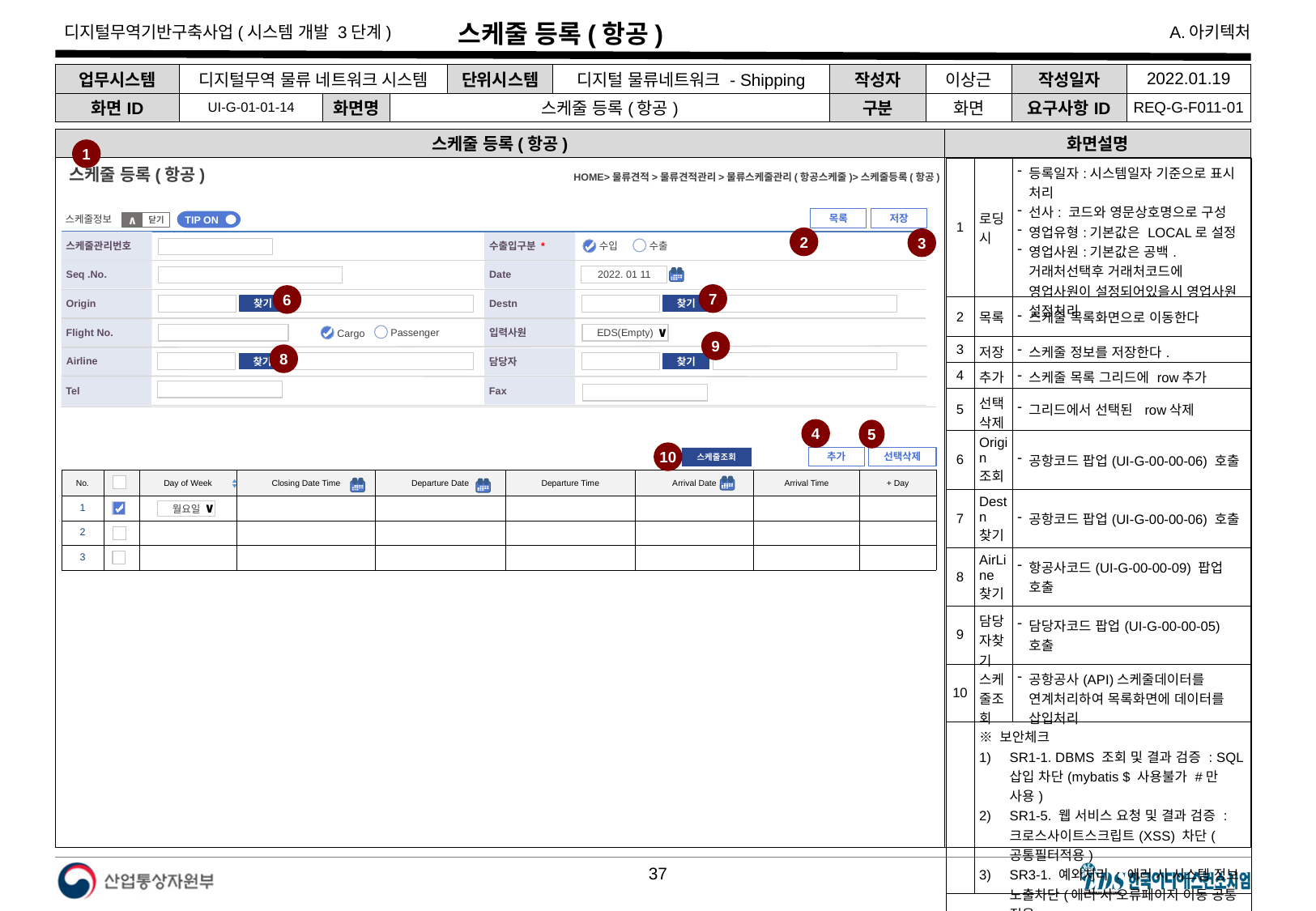

# 스케줄 등록(항공)
| 업무시스템 | 디지털무역 물류 네트워크 시스템 |  |  | 단위시스템 | 디지털 물류네트워크 - Shipping | 작성자 | 이상근 | 작성일자 | 2022.01.19 |
| --- | --- | --- | --- | --- | --- | --- | --- | --- | --- |
| 화면ID | UI-G-01-01-14 | 화면명 | 스케줄 등록(항공) |  |  | 구분 | 화면 | 요구사항ID | REQ-G-F011-01 |
스케줄 등록(항공)

화면설명
1

| 1 | 로딩시 | 등록일자:시스템일자 기준으로 표시 처리 선사: 코드와 영문상호명으로 구성 영업유형:기본값은 LOCAL로 설정 영업사원:기본값은 공백. 거래처선택후 거래처코드에 영업사원이 설정되어있을시 영업사원 설정처리 |
| --- | --- | --- |
| 2 | 목록 | 스케줄 목록화면으로 이동한다 |
| 3 | 저장 | 스케줄 정보를 저장한다. |
| 4 | 추가 | 스케줄 목록 그리드에 row추가 |
| 5 | 선택삭제 | 그리드에서 선택된 row삭제 |
| 6 | Origin 조회 | 공항코드 팝업(UI-G-00-00-06) 호출 |
| 7 | Destn찾기 | 공항코드 팝업(UI-G-00-00-06) 호출 |
| 8 | AirLine찾기 | 항공사코드(UI-G-00-00-09) 팝업 호출 |
| 9 | 담당자찾기 | 담당자코드 팝업(UI-G-00-00-05) 호출 |
| 10 | 스케줄조회 | 공항공사(API)스케줄데이터를 연계처리하여 목록화면에 데이터를 삽입처리 |
|  | ※ 보안체크 SR1-1. DBMS 조회 및 결과 검증 : SQL 삽입 차단(mybatis $ 사용불가 #만 사용) SR1-5. 웹 서비스 요청 및 결과 검증 : 크로스사이트스크립트(XSS) 차단(공통필터적용) SR3-1. 예외처리 : 에러 시 시스템 정보 노출차단(에러 시 오류페이지 이동 공통 적용 |  |
|  |  |  |
HOME>물류견적>물류견적관리>물류스케줄관리(항공스케줄)>스케줄등록(항공)
스케줄 등록(항공)
스케줄정보
저장
목록
TIP ON

닫기
∧
2
3
스케줄관리번호
수출입구분 *

수출

수입
Seq .No.
Date
2022. 01 11

7
6
Origin
Destn

찾기

찾기

Flight No.
입력사원

EDS(Empty)
∨

Passenger

Cargo
9
8
Airline
담당자

찾기

찾기

Tel
Fax

4
5
10
추가
선택삭제
스케줄조회
| No. |  | Day of Week | Closing Date Time | Departure Date | Departure Time | Arrival Date | Arrival Time | + Day |
| --- | --- | --- | --- | --- | --- | --- | --- | --- |
| 1 |  |  |  |  |  |  |  |  |
| 2 |  |  |  |  |  |  |  |  |
| 3 |  |  |  |  |  |  |  |  |

월요일
∨

다음 장에 이어서